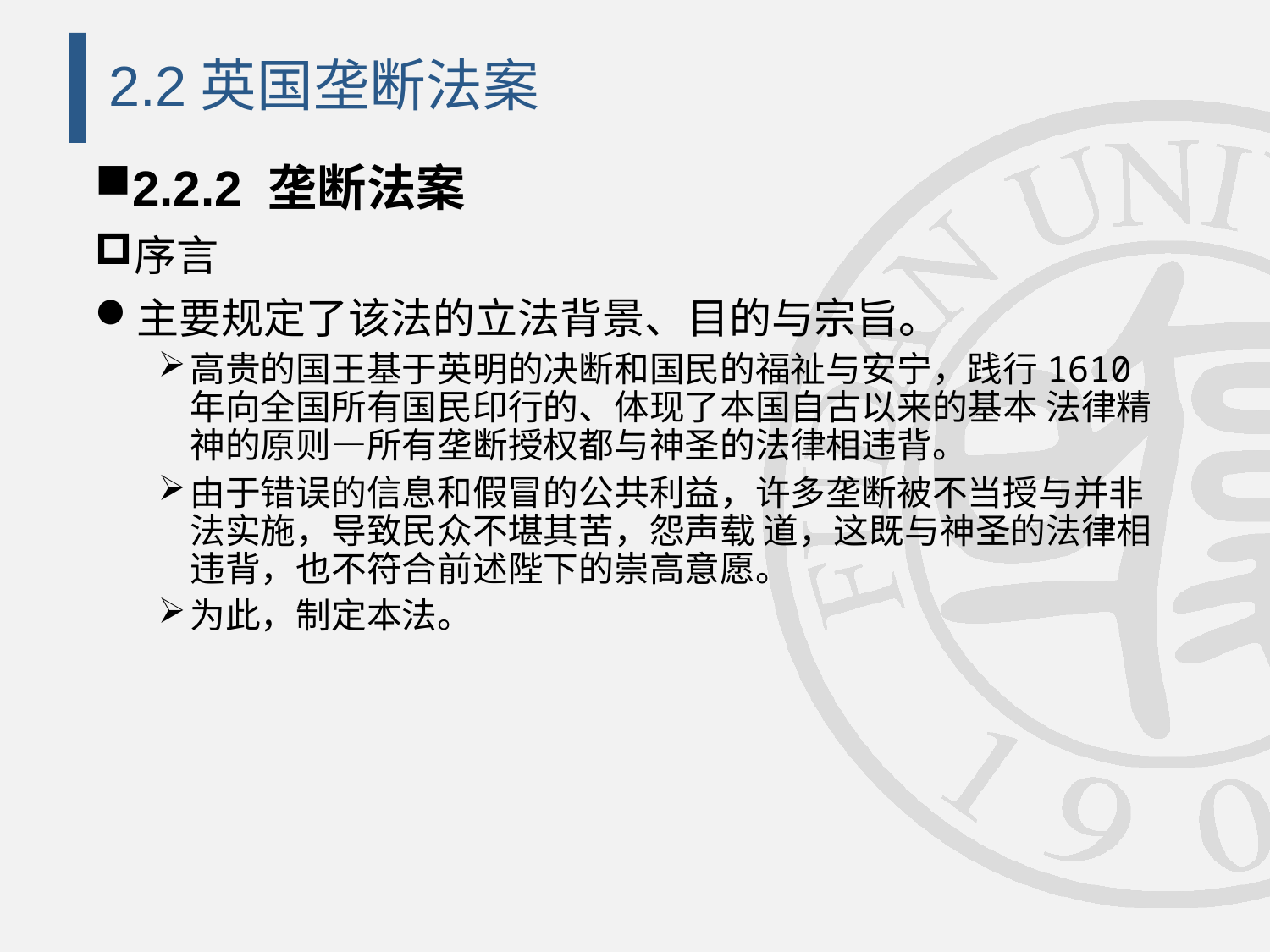

# 2.2英国垄断法案
2.2.2 垄断法案
序言
主要规定了该法的立法背景、目的与宗旨。
高贵的国王基于英明的决断和国民的福祉与安宁，践行1610年向全国所有国民印行的、体现了本国自古以来的基本 法律精神的原则—所有垄断授权都与神圣的法律相违背。
由于错误的信息和假冒的公共利益，许多垄断被不当授与并非法实施，导致民众不堪其苦，怨声载 道，这既与神圣的法律相违背，也不符合前述陛下的崇高意愿。
为此，制定本法。